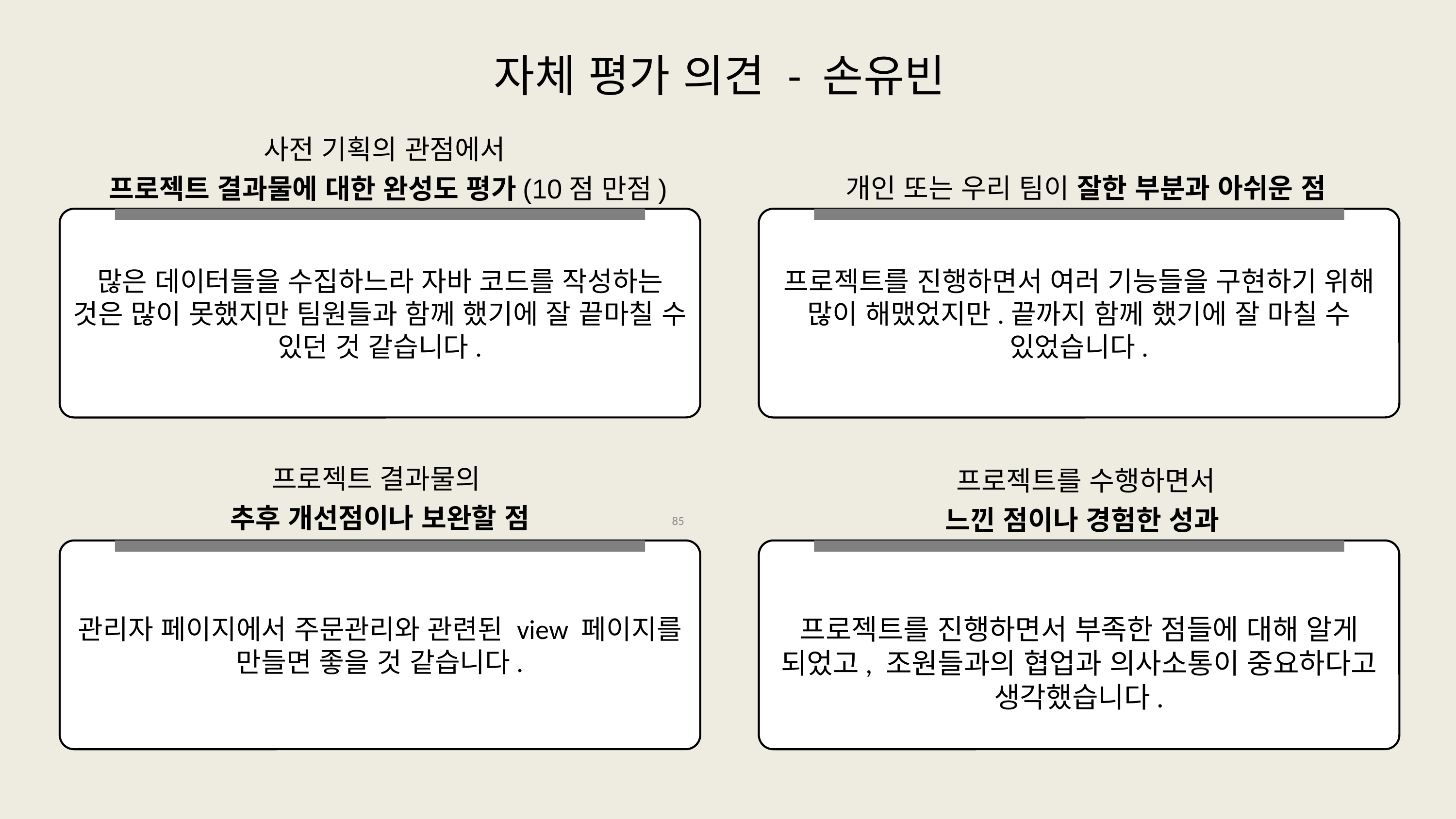

# 자체 평가 의견 - 손유빈

사전 기획의 관점에서
프로젝트 결과물에 대한 완성도 평가(10점 만점)
많은 데이터들을 수집하느라 자바 코드를 작성하는 것은 많이 못했지만 팀원들과 함께 했기에 잘 끝마칠 수 있던 것 같습니다.

개인 또는 우리 팀이 잘한 부분과 아쉬운 점
프로젝트를 진행하면서 여러 기능들을 구현하기 위해 많이 해맸었지만.끝까지 함께 했기에 잘 마칠 수 있었습니다.

프로젝트 결과물의
추후 개선점이나 보완할 점
관리자 페이지에서 주문관리와 관련된 view 페이지를 만들면 좋을 것 같습니다.
프로젝트를 수행하면서
느낀 점이나 경험한 성과
85

프로젝트를 진행하면서 부족한 점들에 대해 알게 되었고, 조원들과의 협업과 의사소통이 중요하다고 생각했습니다.